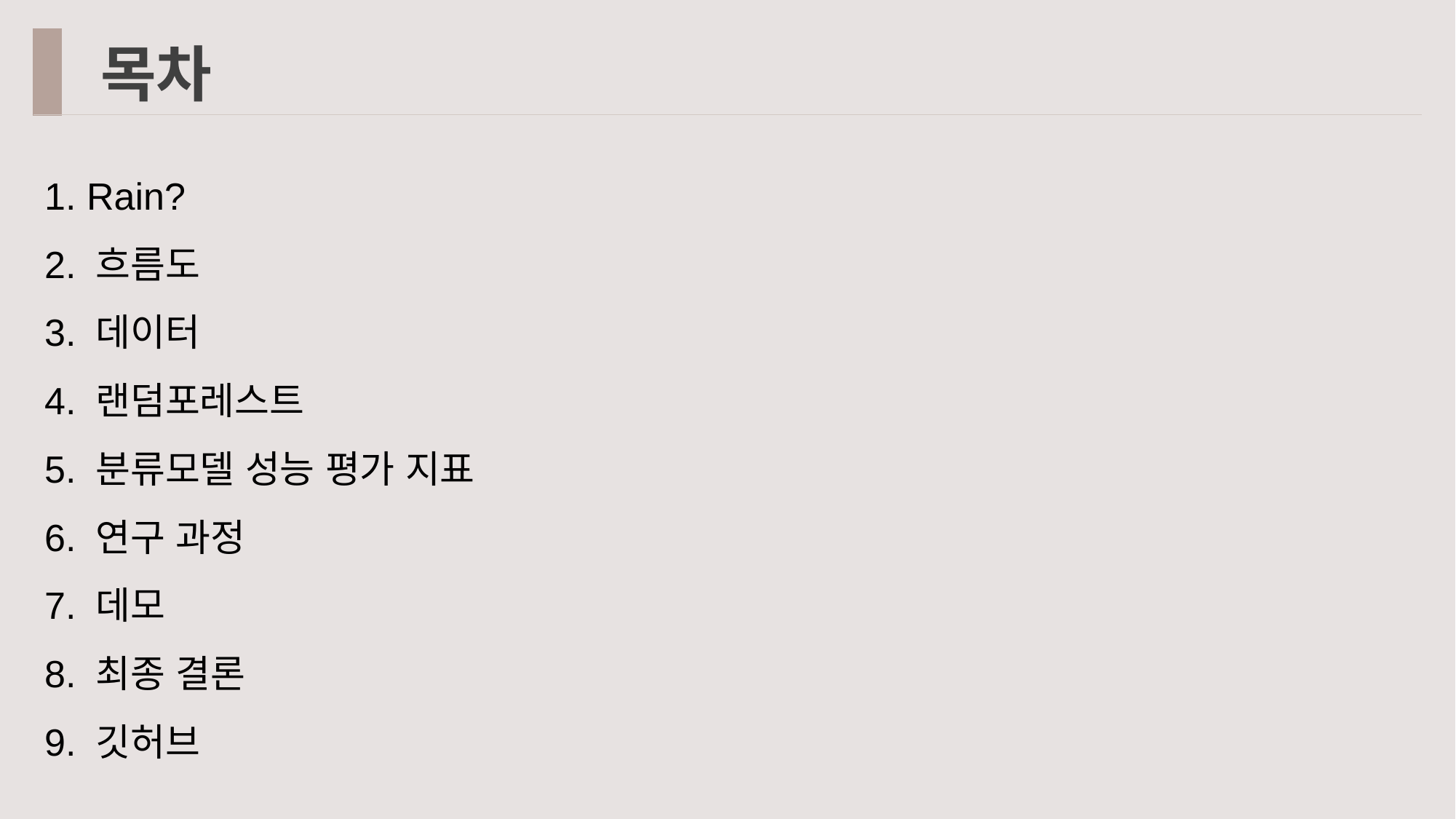

목차
1. Rain?
2. 흐름도
3. 데이터
4. 랜덤포레스트
5. 분류모델 성능 평가 지표
6. 연구 과정
7. 데모
8. 최종 결론
9. 깃허브